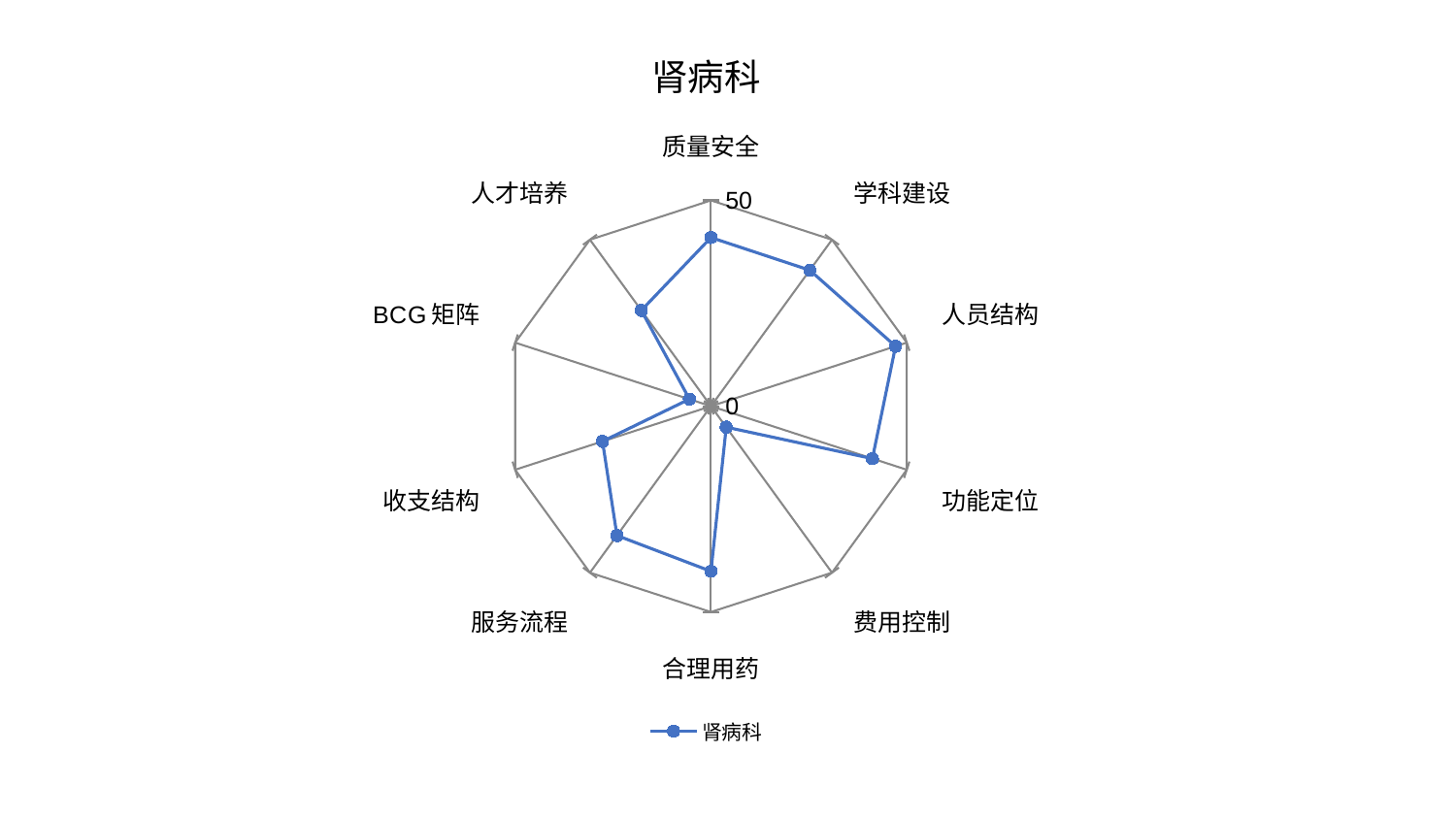

### Chart: 肾病科

| Category | 肾病科 |
|---|---|
| 质量安全 | 40.97601979805489 |
| 学科建设 | 40.84474891120419 |
| 人员结构 | 47.12857322150262 |
| 功能定位 | 41.2270822077134 |
| 费用控制 | 6.303893825534306 |
| 合理用药 | 40.106562514187836 |
| 服务流程 | 38.84554072585411 |
| 收支结构 | 27.69770389027475 |
| BCG矩阵 | 5.509950336563359 |
| 人才培养 | 28.774056773703933 |
127